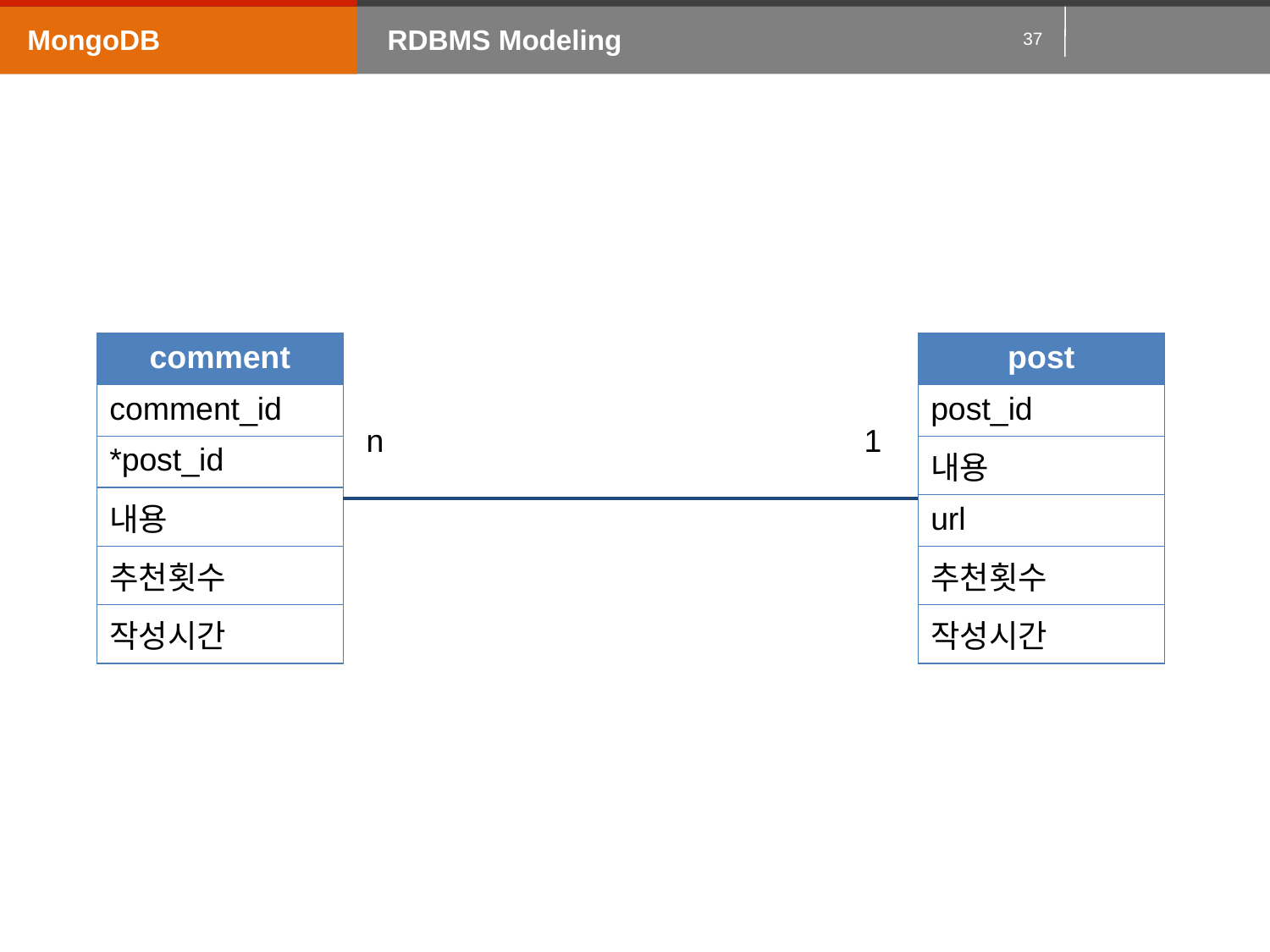

MongoDB
RDBMS Modeling

| comment |
| --- |
| comment\_id |
| \*post\_id |
| 내용 |
| 추천횟수 |
| 작성시간 |
| post |
| --- |
| post\_id |
| 내용 |
| url |
| 추천횟수 |
| 작성시간 |
n
1